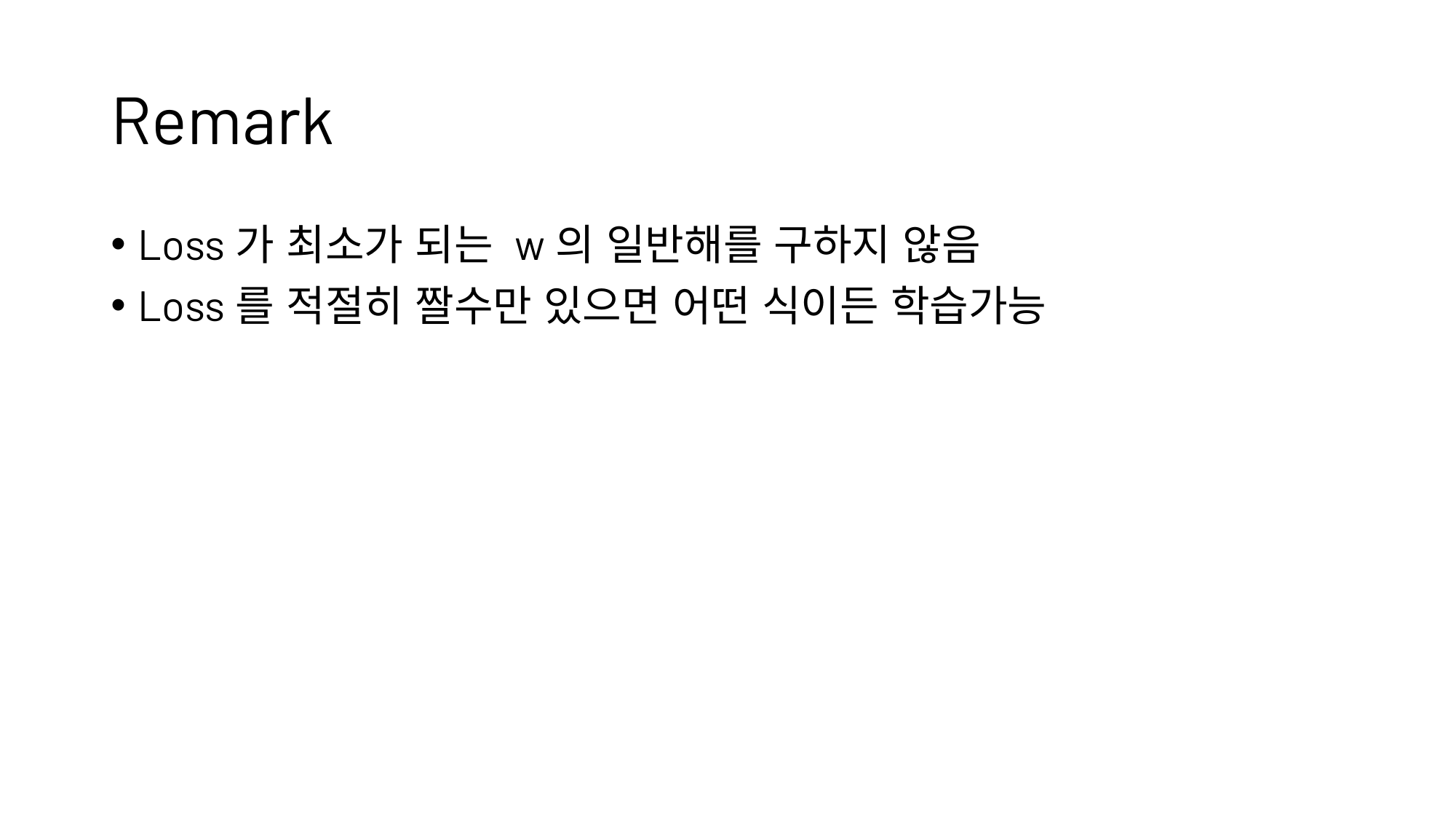

# Remark
Loss가 최소가 되는 w의 일반해를 구하지 않음
Loss를 적절히 짤수만 있으면 어떤 식이든 학습가능